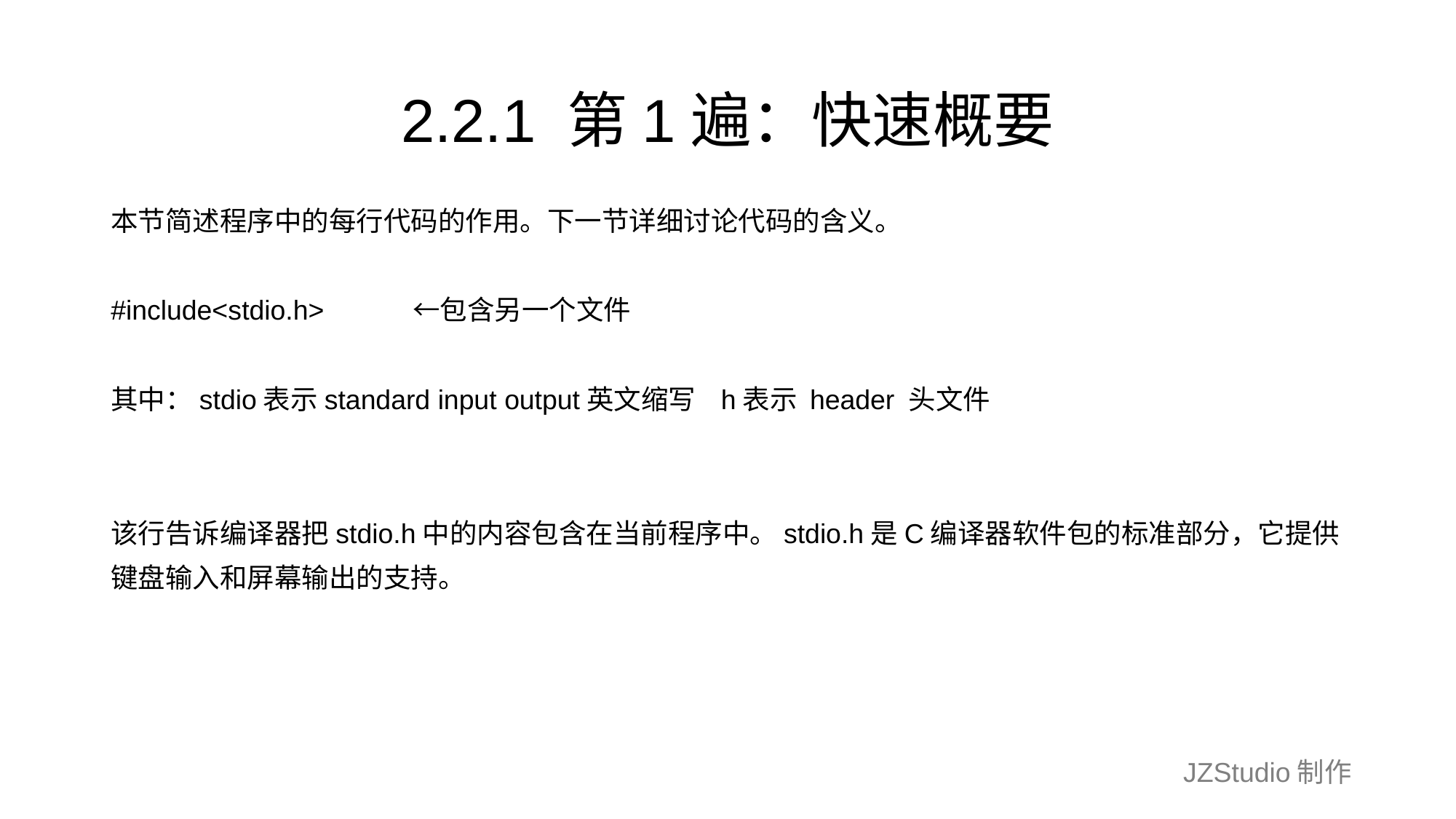

# 2.2.1 第1遍：快速概要
本节简述程序中的每行代码的作用。下一节详细讨论代码的含义。

#include<stdio.h>　　　←包含另一个文件

其中：stdio表示standard input output英文缩写   h表示 header 头文件

该行告诉编译器把stdio.h中的内容包含在当前程序中。stdio.h是C编译器软件包的标准部分，它提供
键盘输入和屏幕输出的支持。